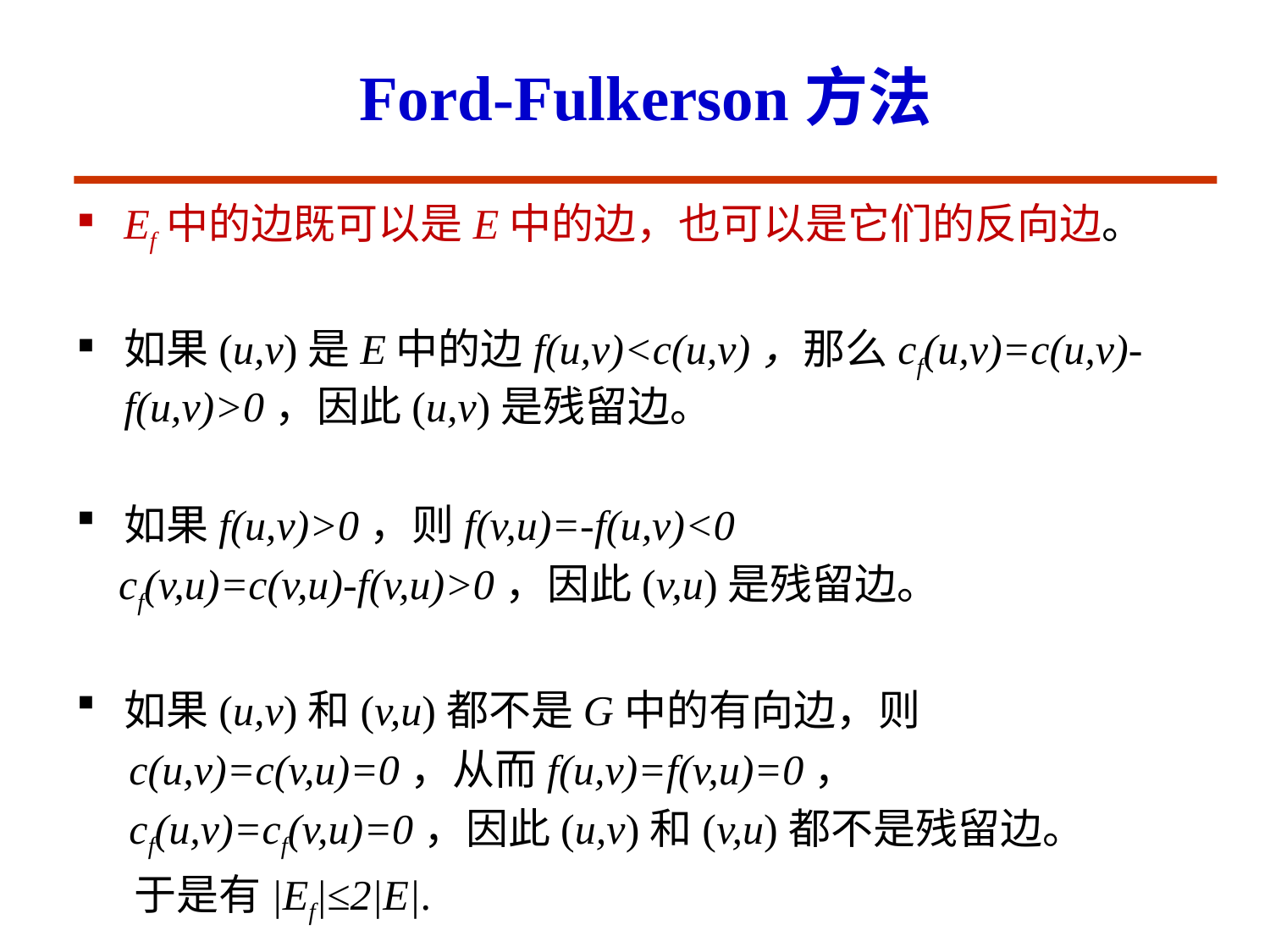

# Ford-Fulkerson方法
Ef中的边既可以是E中的边，也可以是它们的反向边。

如果(u,v)是E中的边f(u,v)<c(u,v)，那么cf(u,v)=c(u,v)-f(u,v)>0，因此(u,v)是残留边。

如果f(u,v)>0，则f(v,u)=-f(u,v)<0
    cf(v,u)=c(v,u)-f(v,u)>0，因此(v,u)是残留边。

如果(u,v)和(v,u)都不是G中的有向边，则
     c(u,v)=c(v,u)=0，从而f(u,v)=f(v,u)=0，
     cf(u,v)=cf(v,u)=0，因此(u,v)和(v,u)都不是残留边。
     于是有|Ef|≤2|E|.